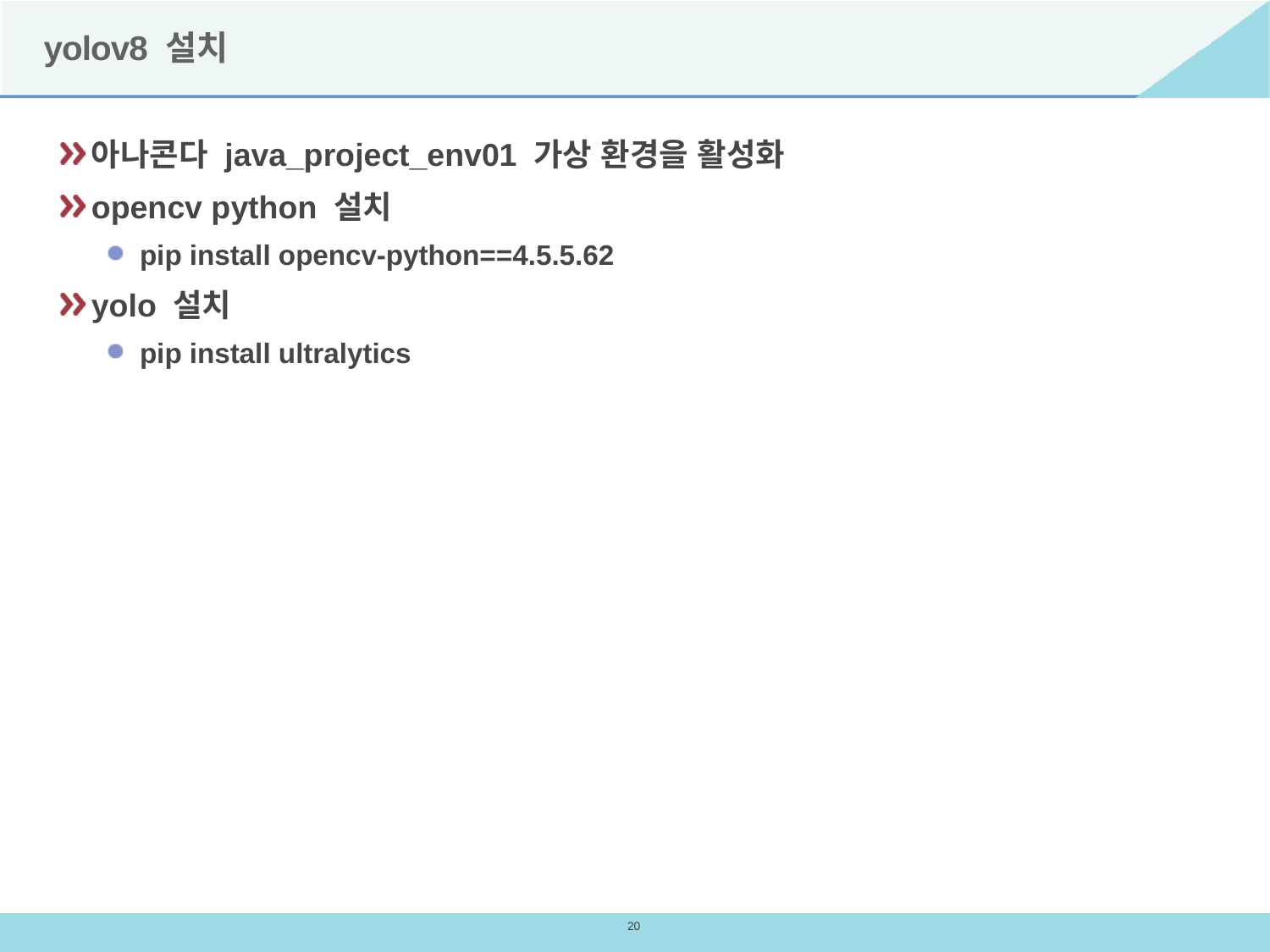

# yolov8 설치
아나콘다 java_project_env01 가상 환경을 활성화
opencv python 설치
pip install opencv-python==4.5.5.62
yolo 설치
pip install ultralytics